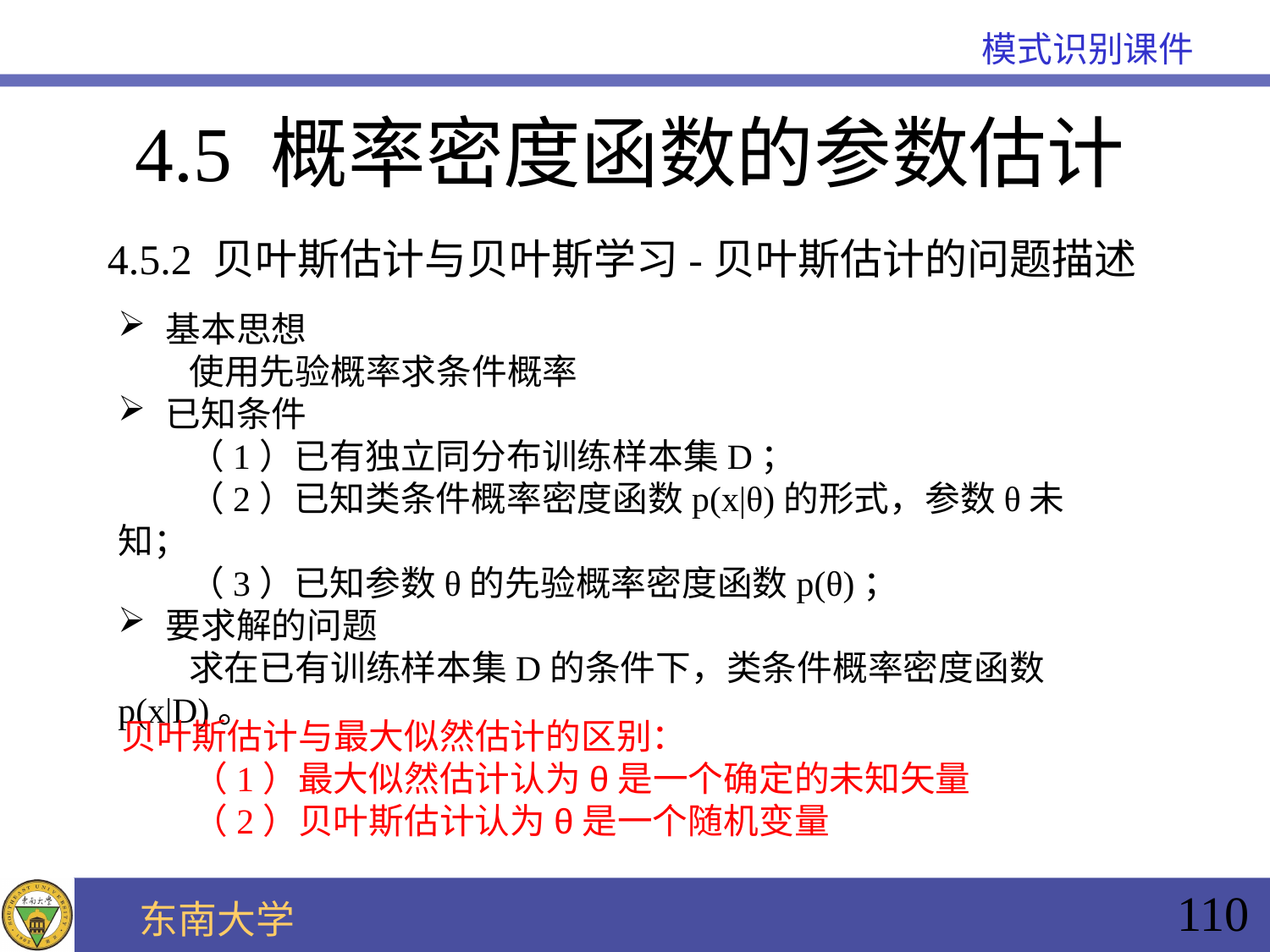

4.5 概率密度函数的参数估计
4.5.2 贝叶斯估计与贝叶斯学习-贝叶斯估计的问题描述
基本思想
        使用先验概率求条件概率
已知条件
        （1）已有独立同分布训练样本集D；
        （2）已知类条件概率密度函数p(x|θ)的形式，参数θ未知；
        （3）已知参数θ的先验概率密度函数p(θ)；
要求解的问题
        求在已有训练样本集D的条件下，类条件概率密度函数p(x|D)。

贝叶斯估计与最大似然估计的区别：
        （1）最大似然估计认为θ是一个确定的未知矢量
        （2）贝叶斯估计认为θ是一个随机变量
110